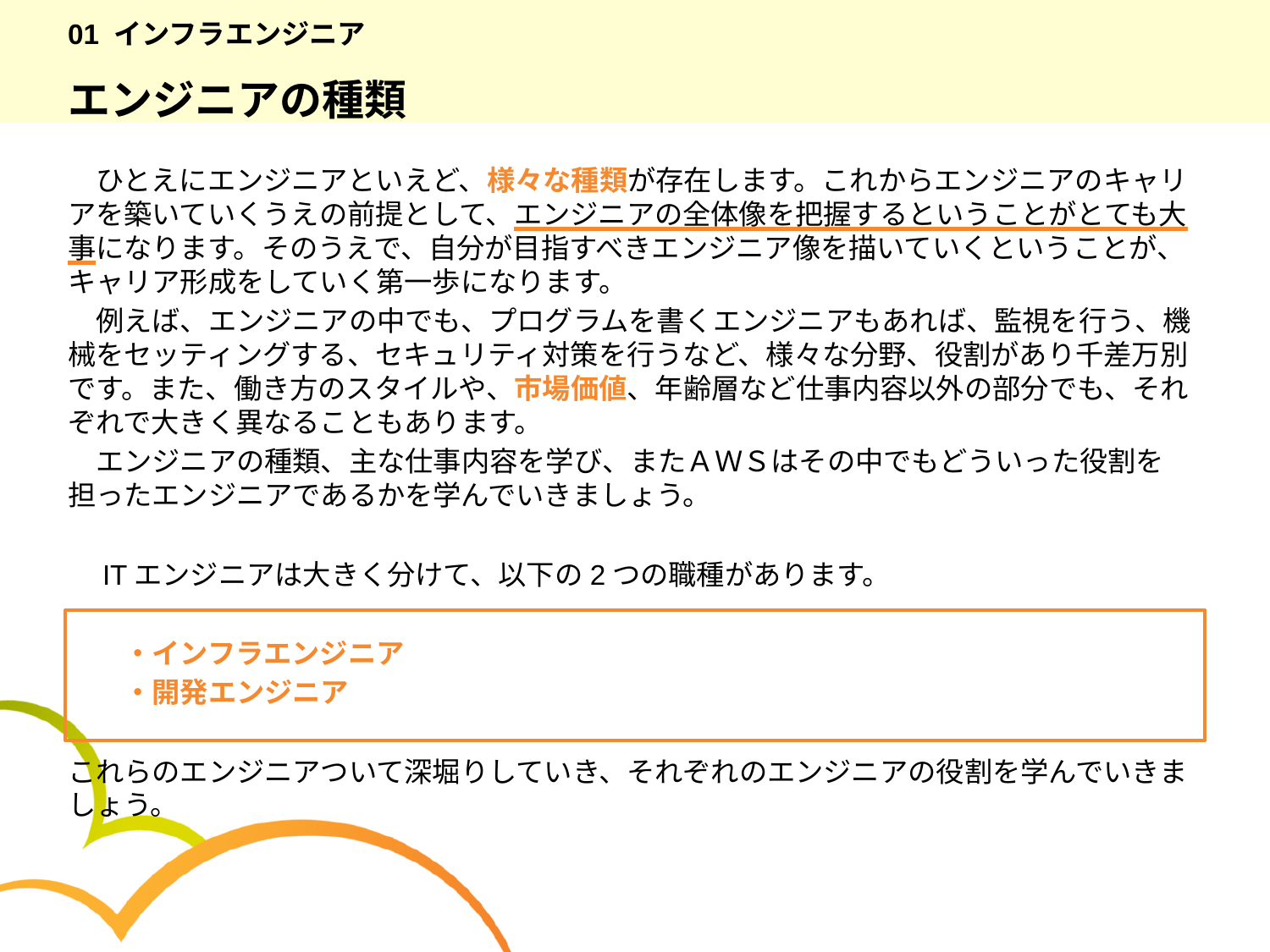

# 01 インフラエンジニア
エンジニアの種類
　ひとえにエンジニアといえど、様々な種類が存在します。これからエンジニアのキャリアを築いていくうえの前提として、エンジニアの全体像を把握するということがとても大事になります。そのうえで、自分が目指すべきエンジニア像を描いていくということが、キャリア形成をしていく第一歩になります。
　例えば、エンジニアの中でも、プログラムを書くエンジニアもあれば、監視を行う、機械をセッティングする、セキュリティ対策を行うなど、様々な分野、役割があり千差万別です。また、働き方のスタイルや、市場価値、年齢層など仕事内容以外の部分でも、それぞれで大きく異なることもあります。
　エンジニアの種類、主な仕事内容を学び、またＡＷＳはその中でもどういった役割を担ったエンジニアであるかを学んでいきましょう。

　ITエンジニアは大きく分けて、以下の2つの職種があります。

　　・インフラエンジニア
　　・開発エンジニア

これらのエンジニアついて深堀りしていき、それぞれのエンジニアの役割を学んでいきましょう。